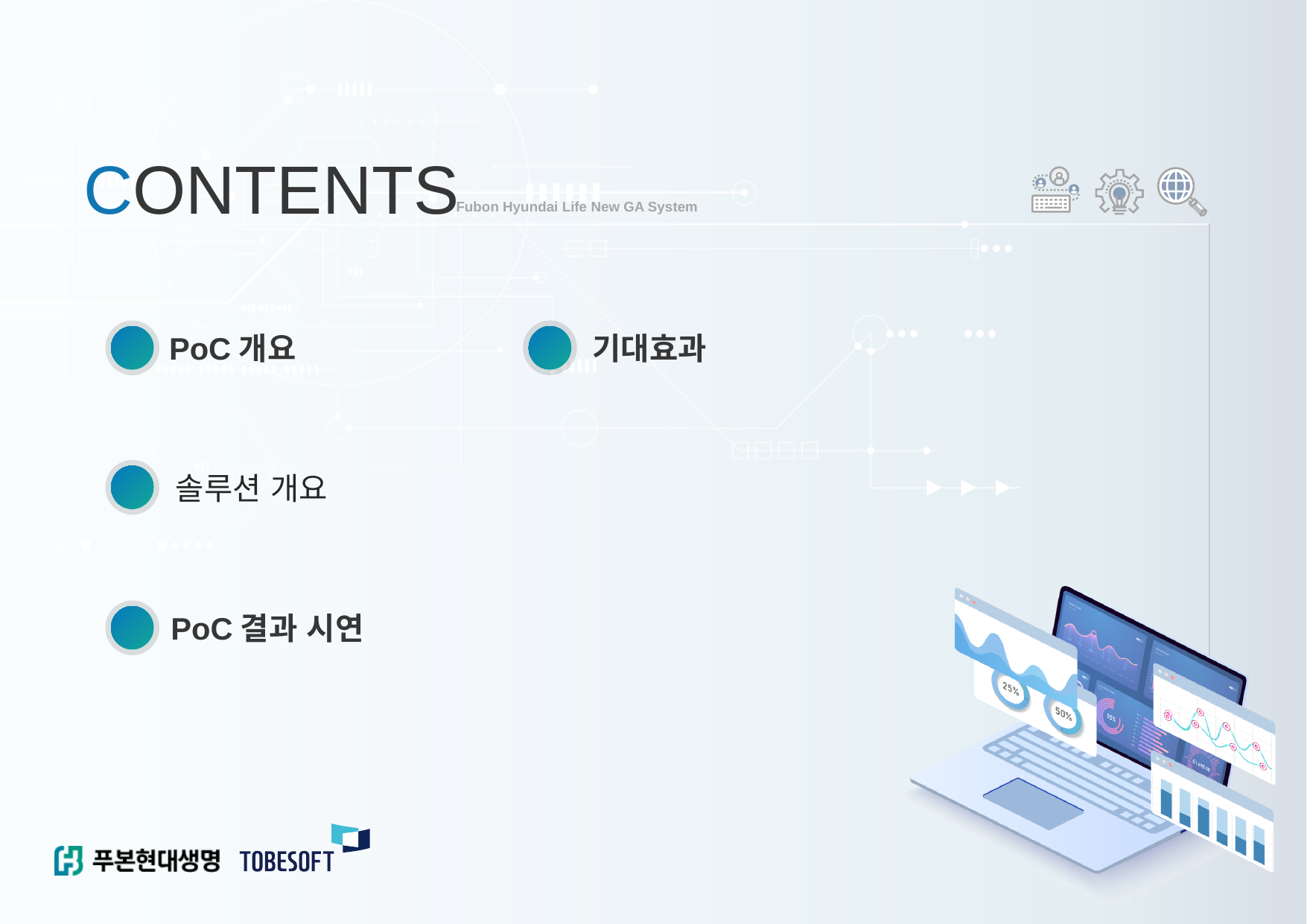

CONTENTS
Fubon Hyundai Life New GA System

Ⅰ
PoC개요

Ⅳ
기대효과

Ⅱ
솔루션 개요

Ⅲ
PoC결과 시연